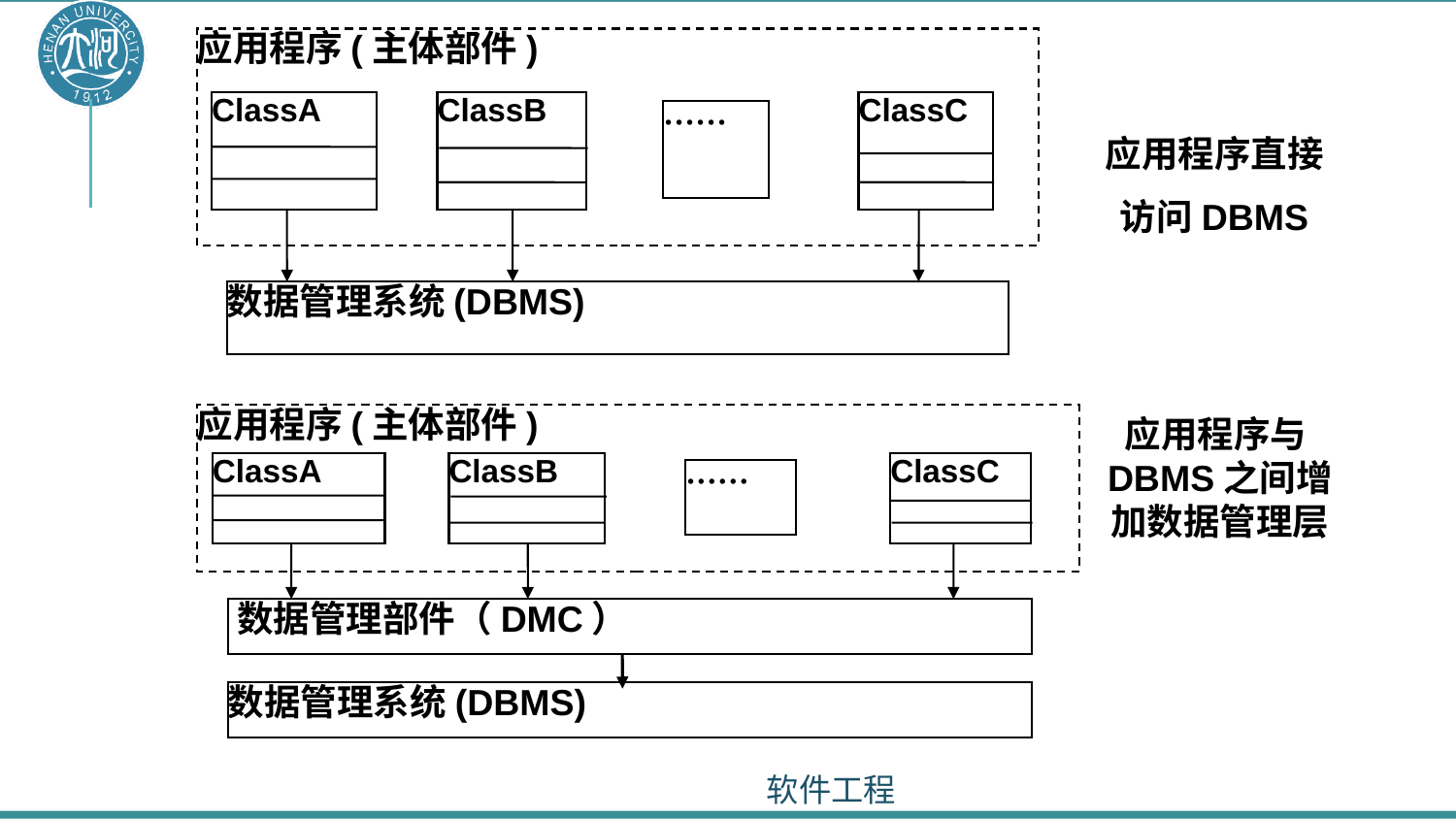

应用程序(主体部件)
ClassA

ClassB

ClassC

······

数据管理系统(DBMS)
应用程序直接
访问DBMS
应用程序与DBMS之间增加数据管理层
应用程序(主体部件)
ClassA

ClassB

ClassC

······

数据管理部件（DMC）

数据管理系统(DBMS)

软件工程
19